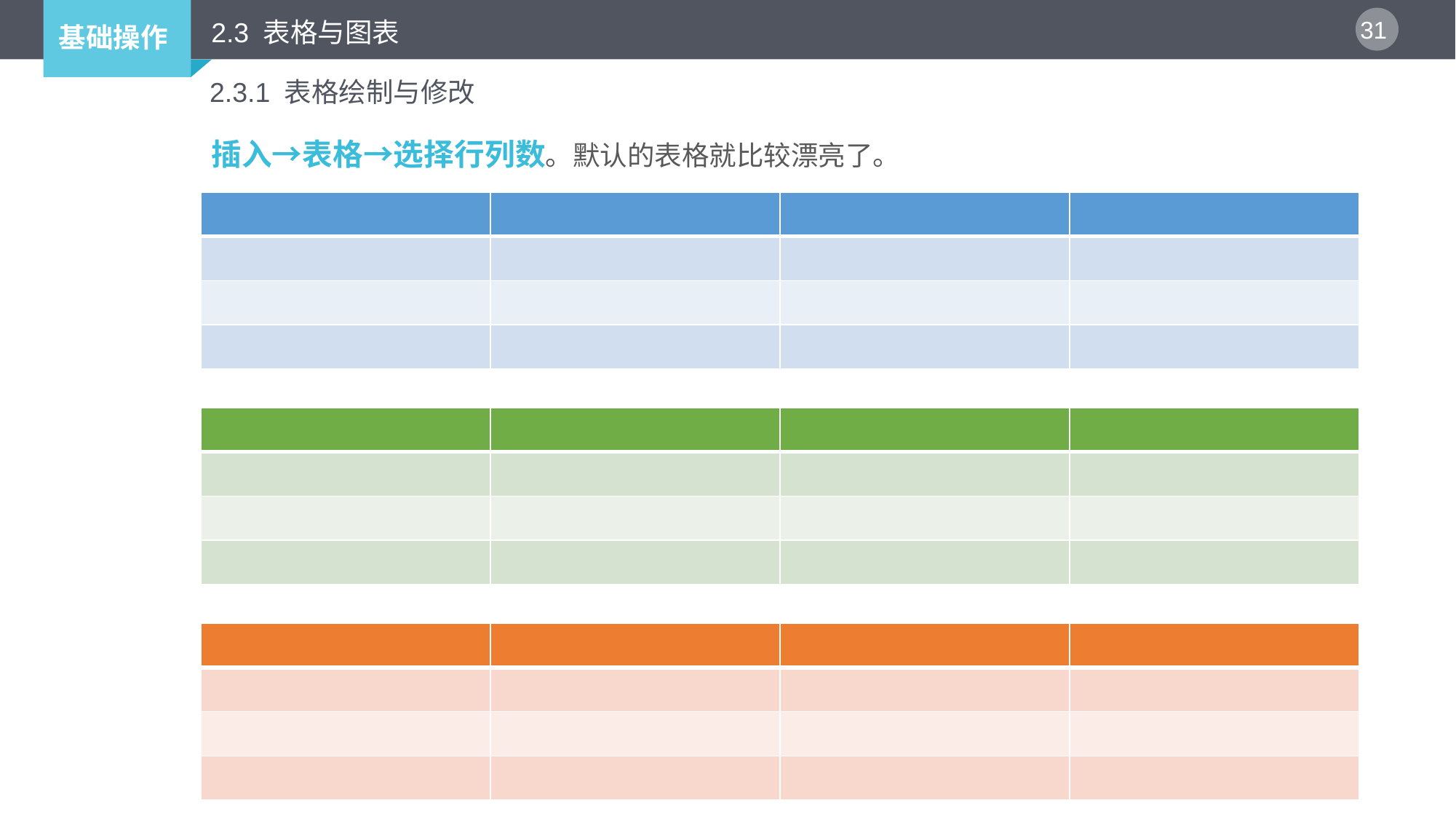

2.3 表格与图表
2.3.1 表格绘制与修改
插入→表格→选择行列数。默认的表格就比较漂亮了。
|  |  |  |  |
| --- | --- | --- | --- |
|  |  |  |  |
|  |  |  |  |
|  |  |  |  |
|  |  |  |  |
| --- | --- | --- | --- |
|  |  |  |  |
|  |  |  |  |
|  |  |  |  |
|  |  |  |  |
| --- | --- | --- | --- |
|  |  |  |  |
|  |  |  |  |
|  |  |  |  |